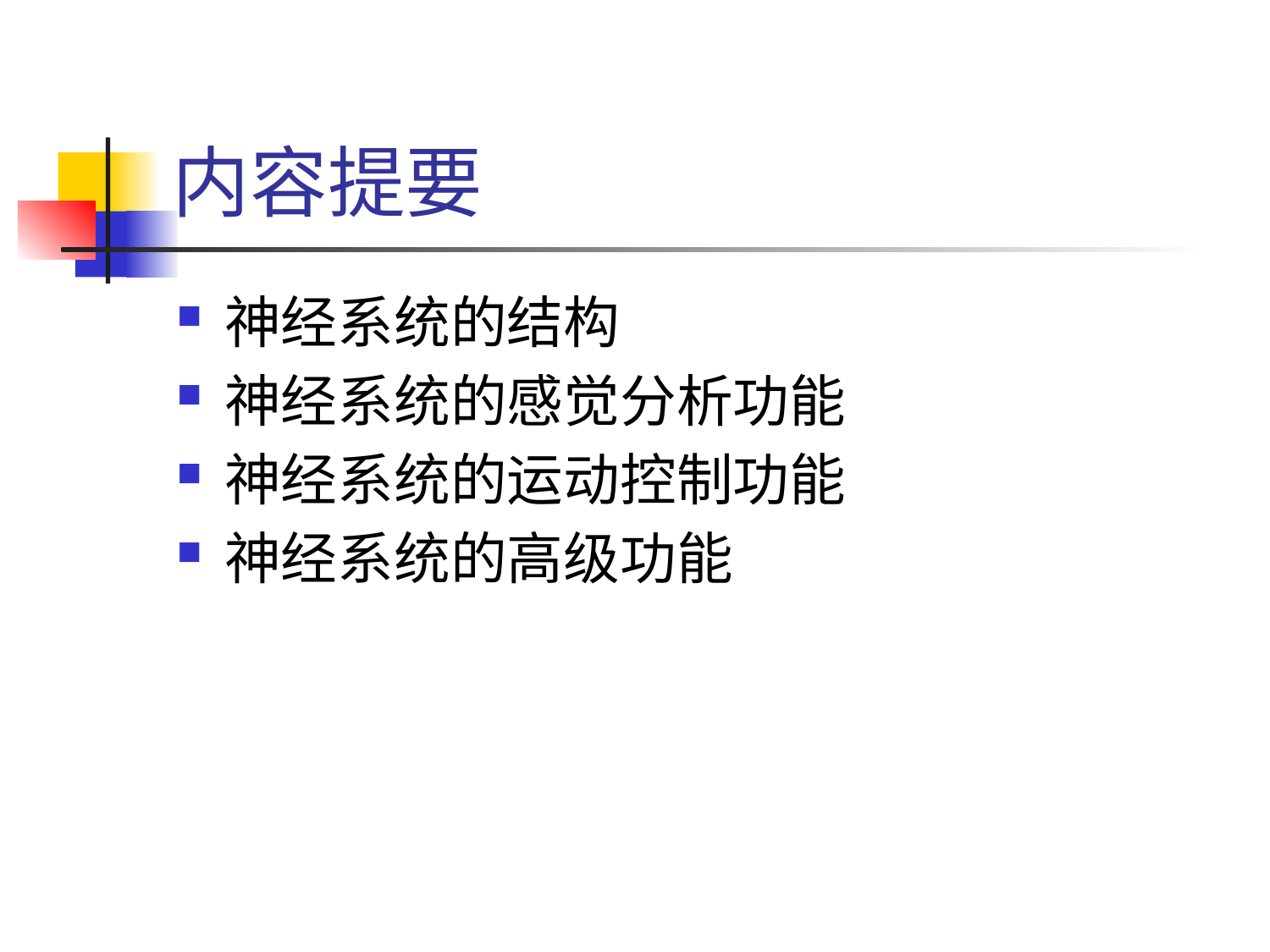

# 内容提要
神经系统的结构
神经系统的感觉分析功能
神经系统的运动控制功能
神经系统的高级功能